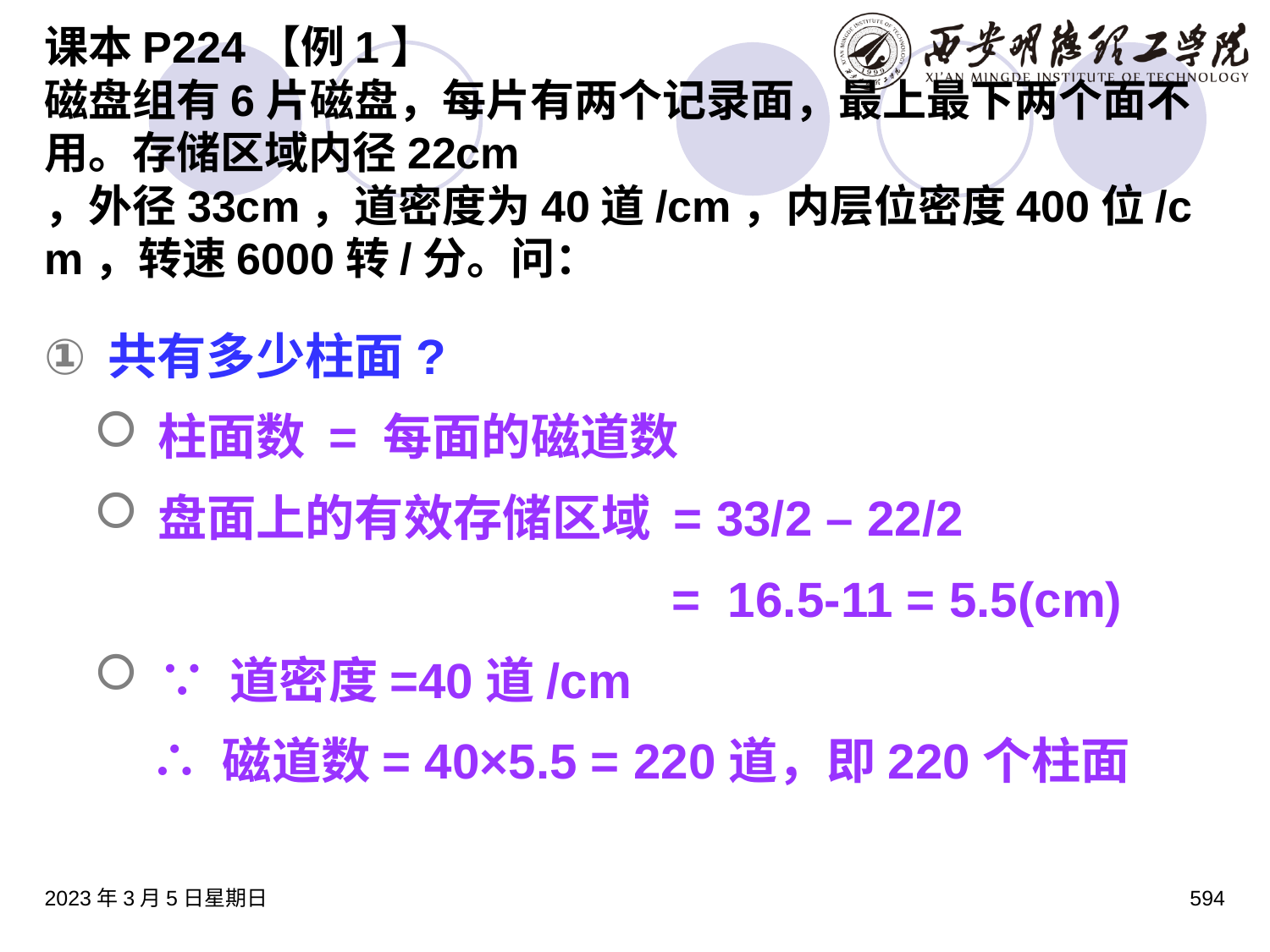

# 课本P224【例1】 磁盘组有6片磁盘，每片有两个记录面，最上最下两个面不用。存储区域内径22cm ，外径33cm，道密度为40道/cm，内层位密度400位/cm，转速6000转/分。问：
共有多少柱面?
柱面数 = 每面的磁道数
盘面上的有效存储区域 = 33/2 – 22/2
                                          =  16.5-11 = 5.5(cm)
∵ 道密度=40道/cm
     ∴ 磁道数= 40×5.5 = 220道，即220个柱面
2023年3月5日星期日
594